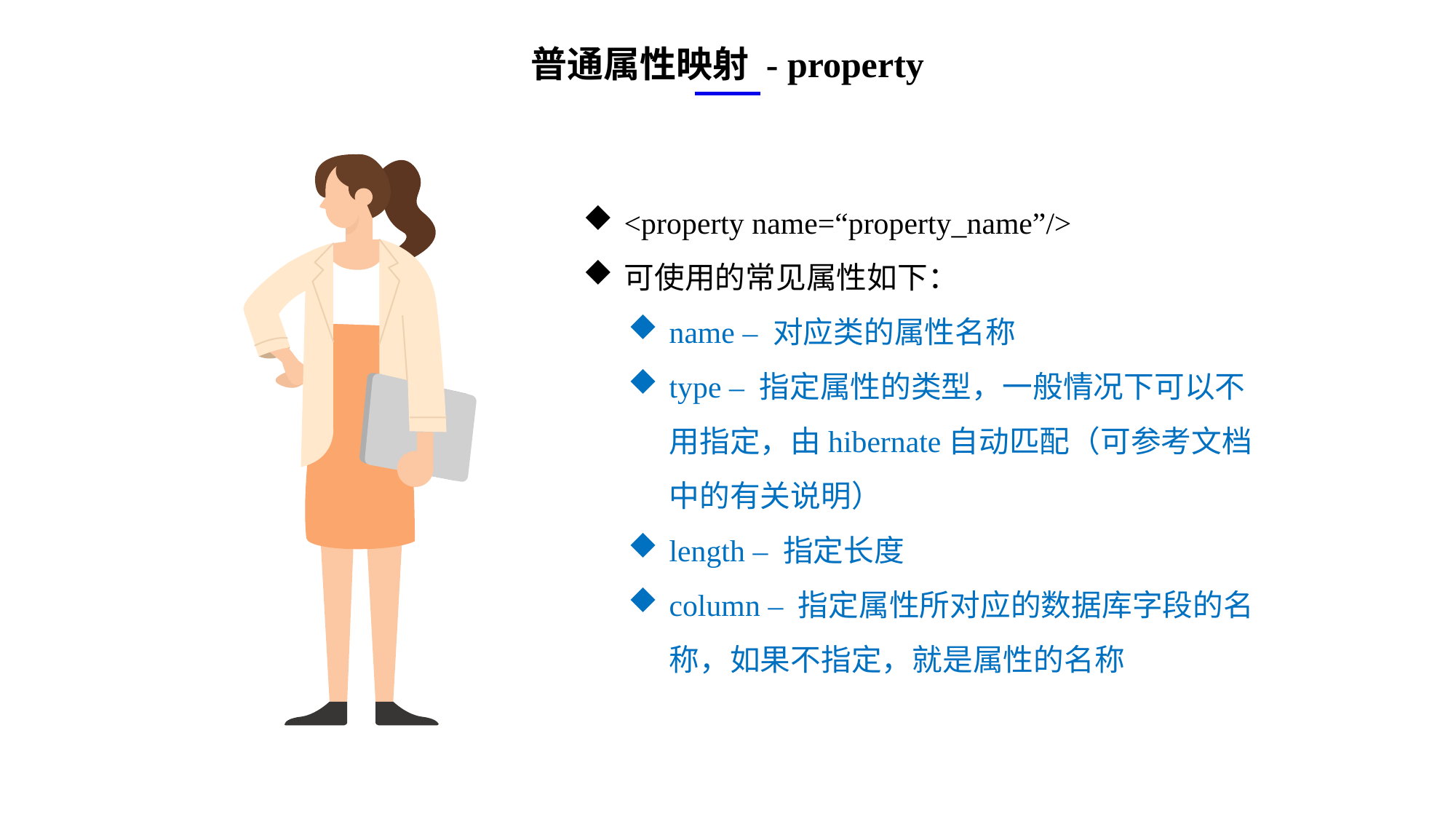

普通属性映射 - property

<property name=“property_name”/>
可使用的常见属性如下：
name – 对应类的属性名称
type – 指定属性的类型，一般情况下可以不用指定，由hibernate自动匹配（可参考文档中的有关说明）
length – 指定长度
column – 指定属性所对应的数据库字段的名称，如果不指定，就是属性的名称
e7d195523061f1c0ae0eb3eed39d2bcef4622b2499a05fe6567B54A876BEB457BD1EB8EBE9915191D1FA2E860D28D251AB291D9CBBDD28D4BD16020FD75D8281481517FC21E86E4C931520AFA1087E92E357E3DB373CA326F6F926B1A67F681E99E875FFD293B2C32B3919AE4D43F9436862A7DD54F9346DF3662D8AB7319030EF75D53FF682DE13